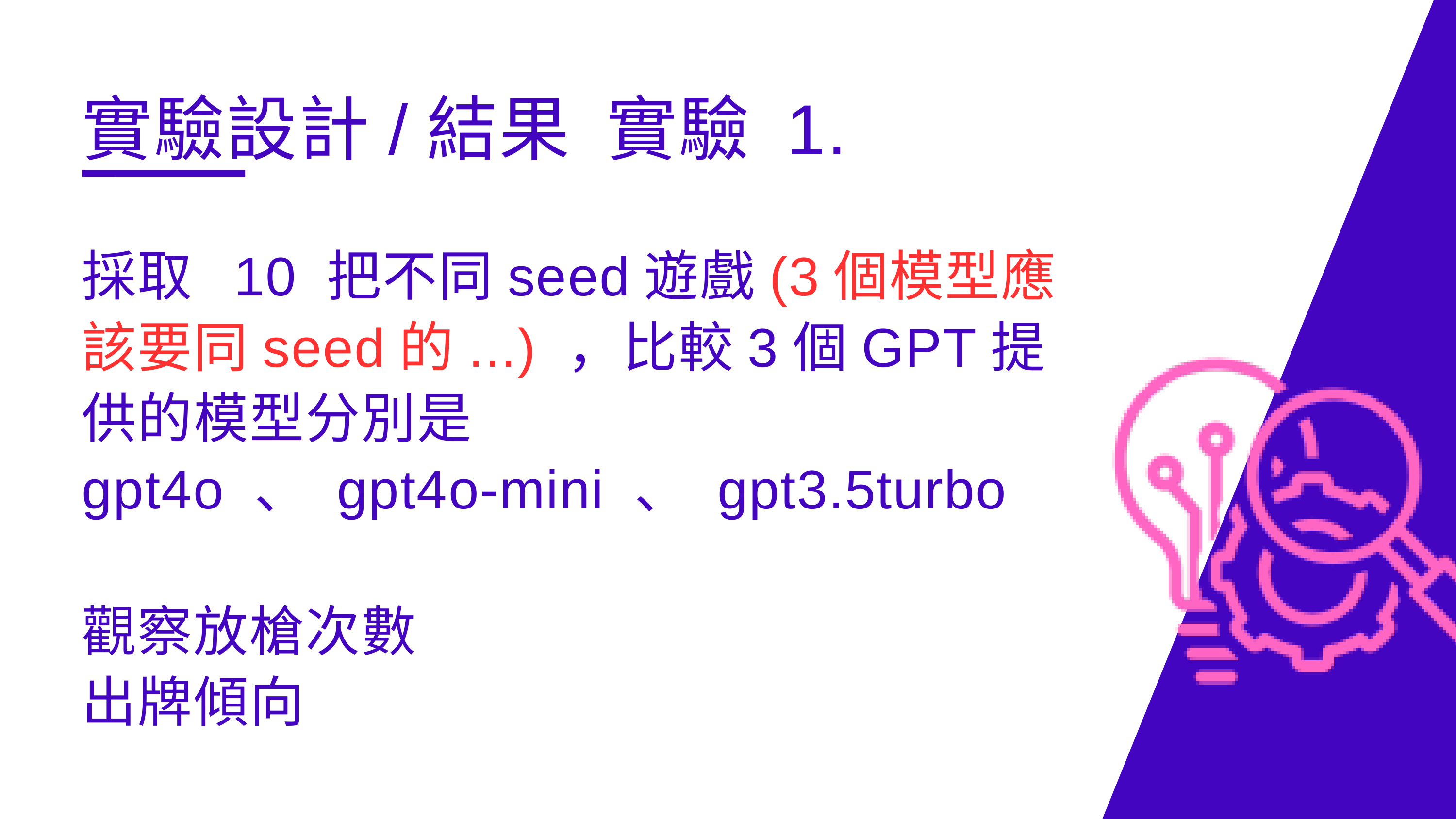

實驗設計/結果  實驗 1.

採取  10 把不同seed遊戲(3個模型應該要同seed的...) ，比較3個GPT提供的模型分別是
gpt4o 、 gpt4o-mini 、 gpt3.5turbo

觀察放槍次數
出牌傾向